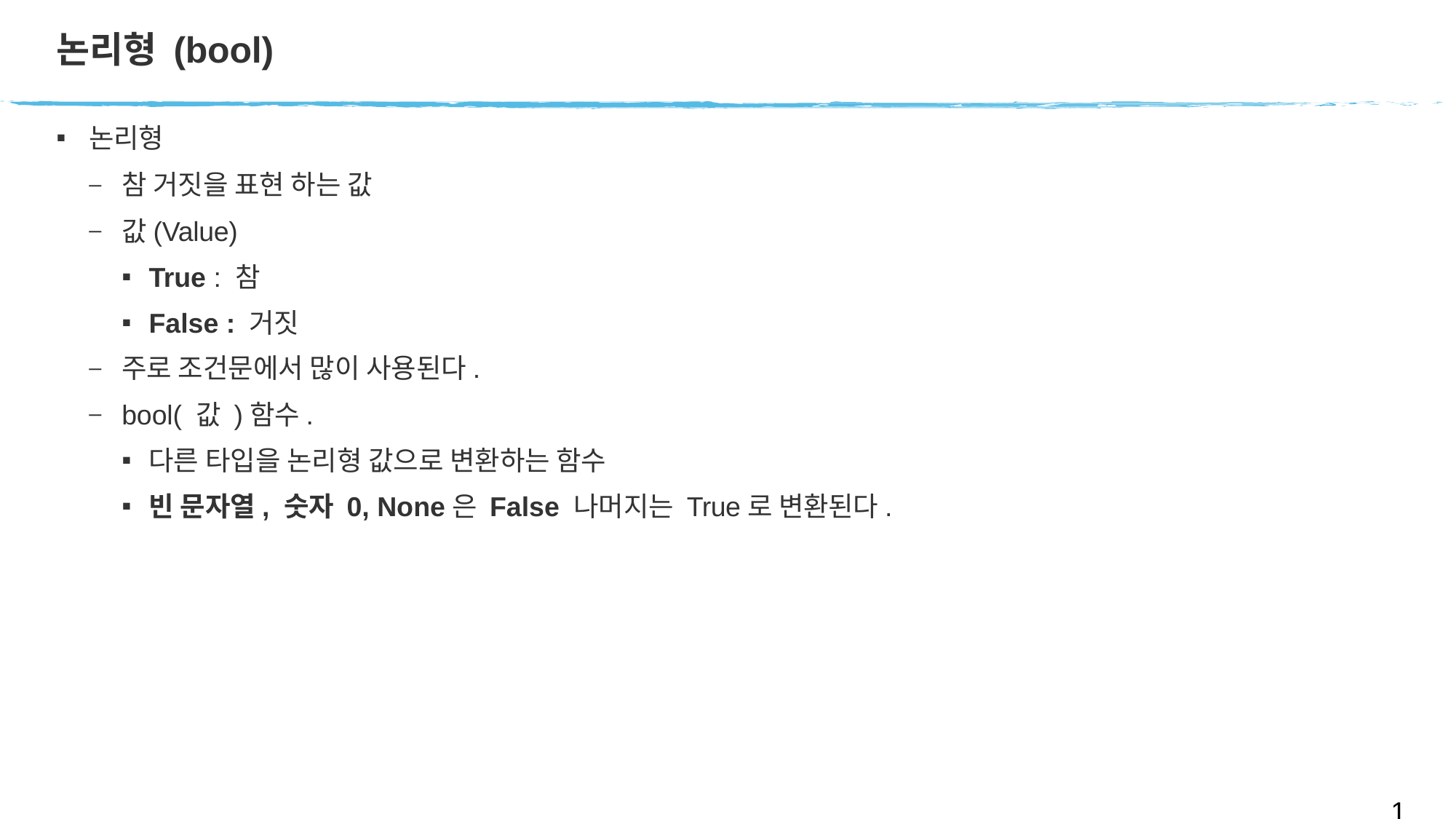

# 논리형 (bool)
논리형
참 거짓을 표현 하는 값
값(Value)
True : 참
False : 거짓
주로 조건문에서 많이 사용된다.
bool( 값 )함수.
다른 타입을 논리형 값으로 변환하는 함수
빈 문자열, 숫자 0, None은 False 나머지는 True로 변환된다.
13